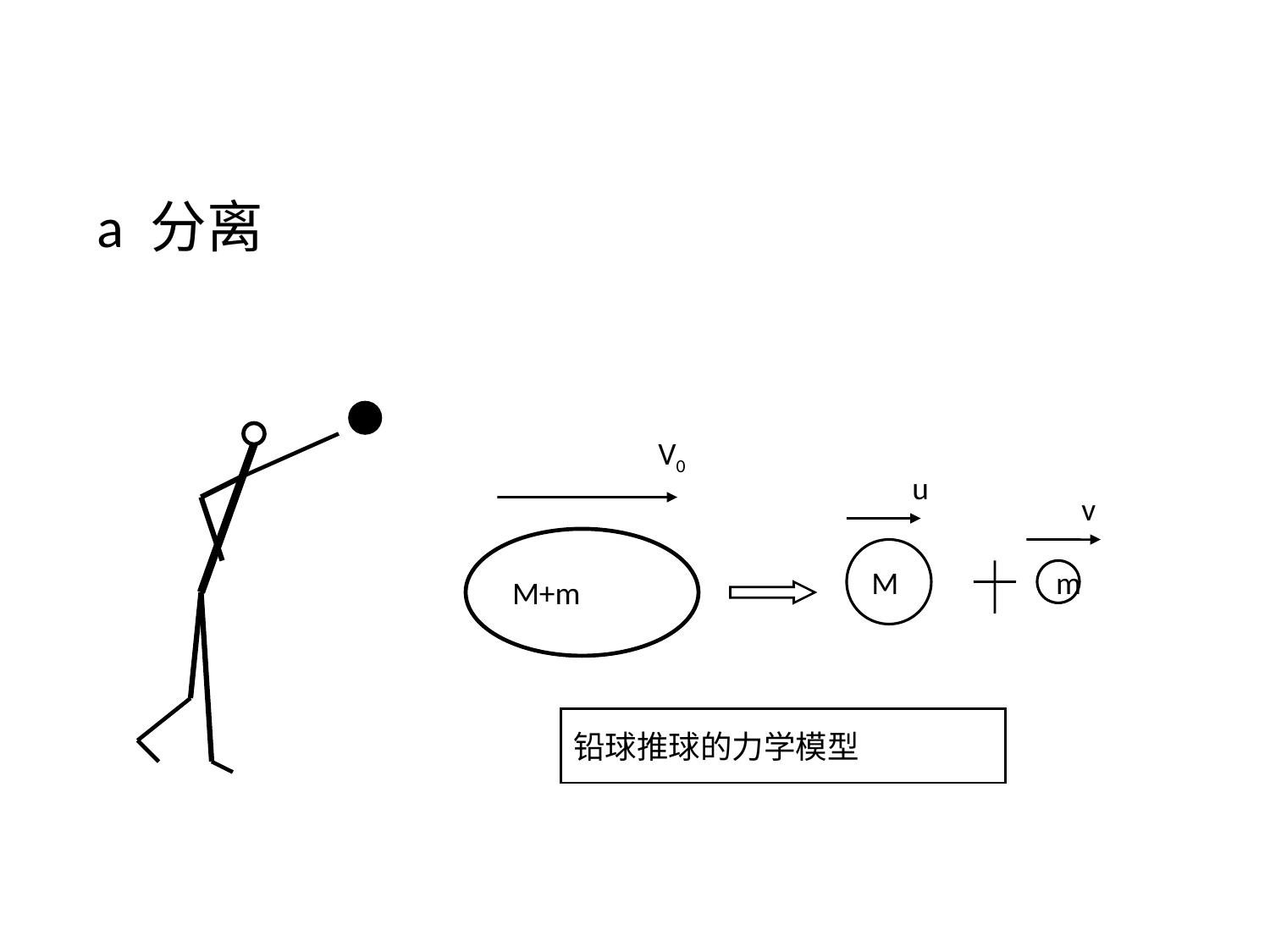

a 分离

V0

u

v

M+m
M

m

铅球推球的力学模型